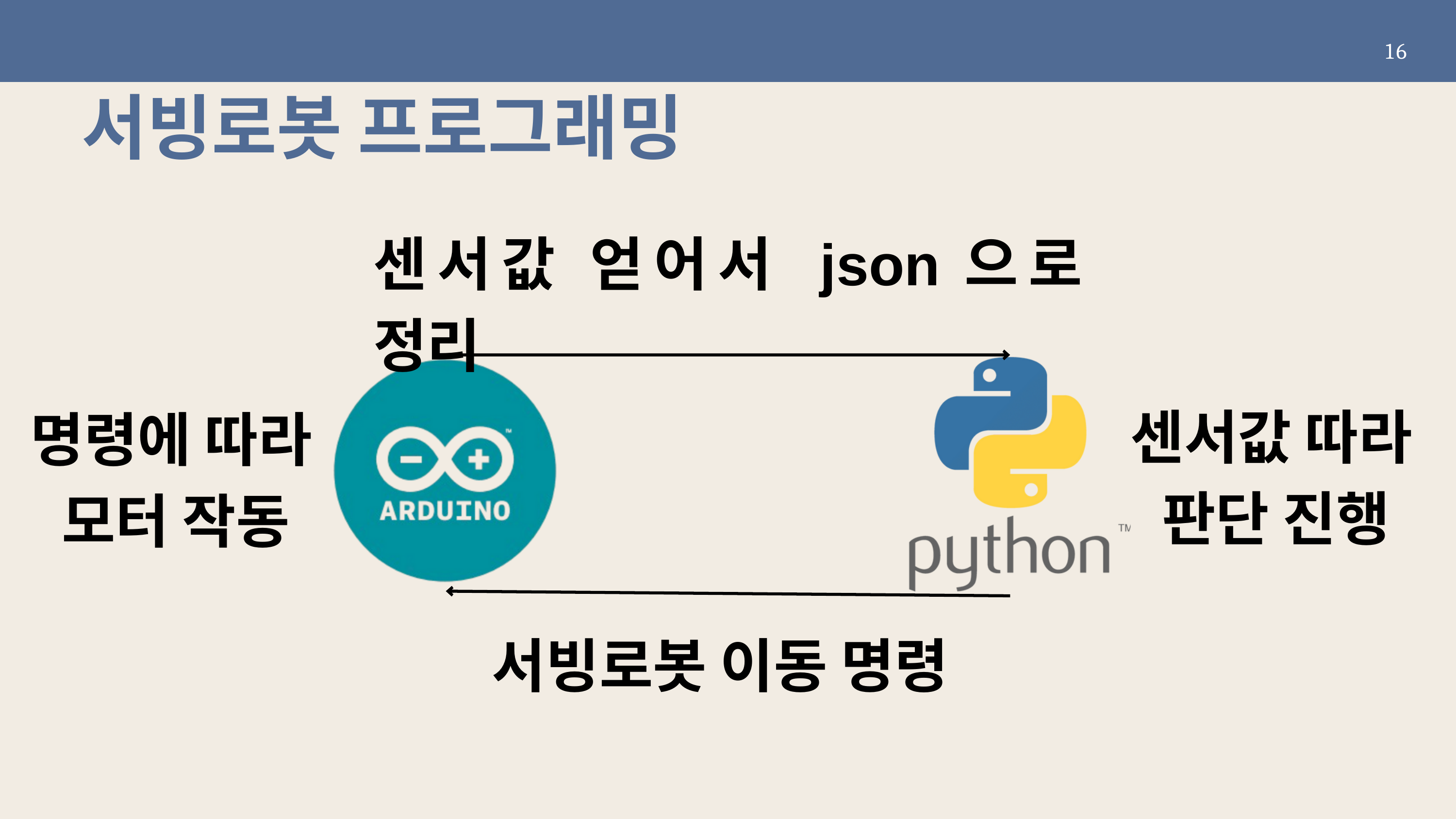

16
서빙로봇 프로그래밍
센서값 얻어서 json으로 정리

센서값 따라
판단 진행
명령에 따라
모터 작동

서빙로봇 이동 명령